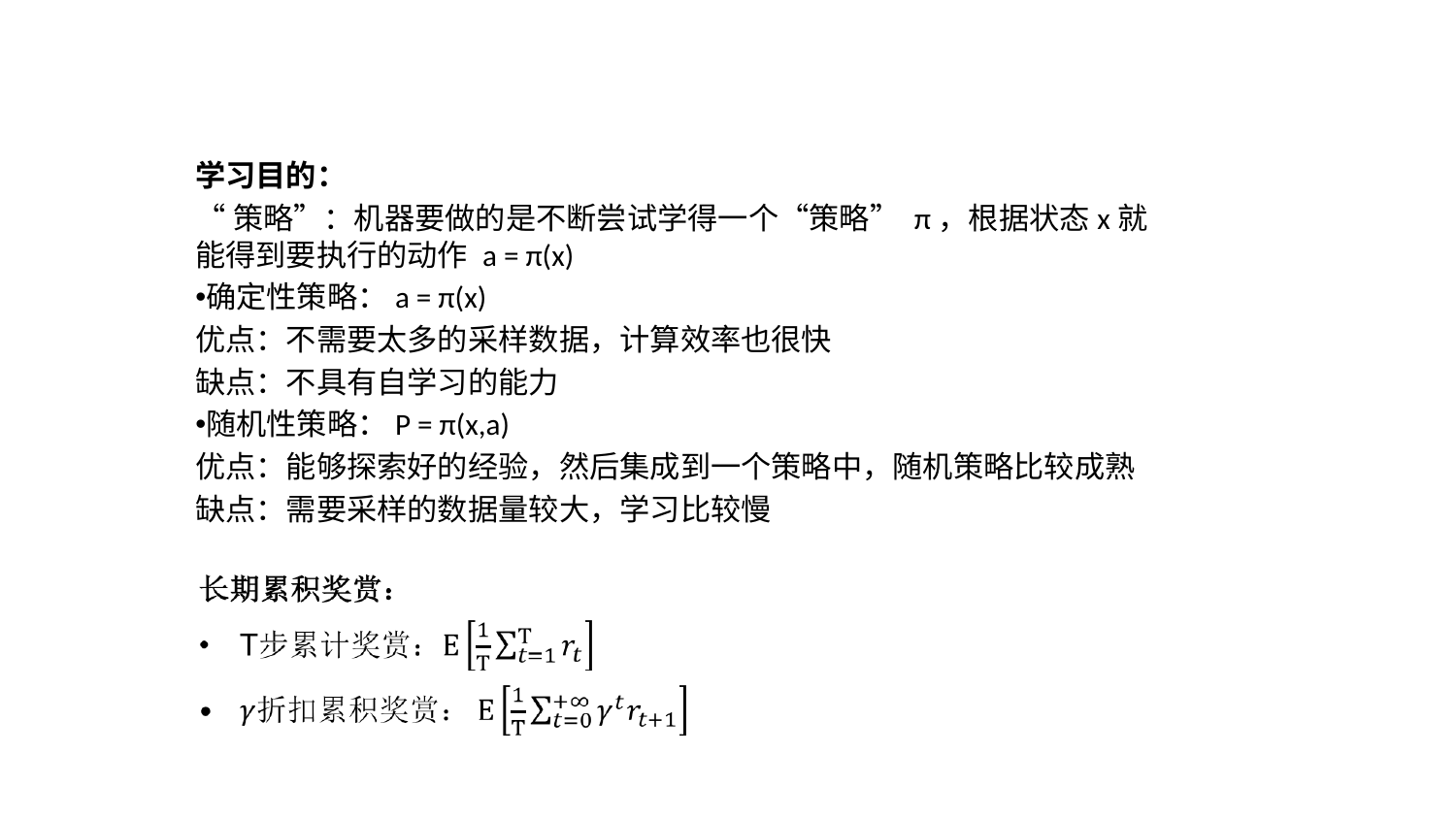

学习目的：
“策略”：机器要做的是不断尝试学得一个“策略” π，根据状态x就能得到要执行的动作 a = π(x)
确定性策略：a = π(x)
优点：不需要太多的采样数据，计算效率也很快
缺点：不具有自学习的能力
随机性策略：P = π(x,a)
优点：能够探索好的经验，然后集成到一个策略中，随机策略比较成熟
缺点：需要采样的数据量较大，学习比较慢